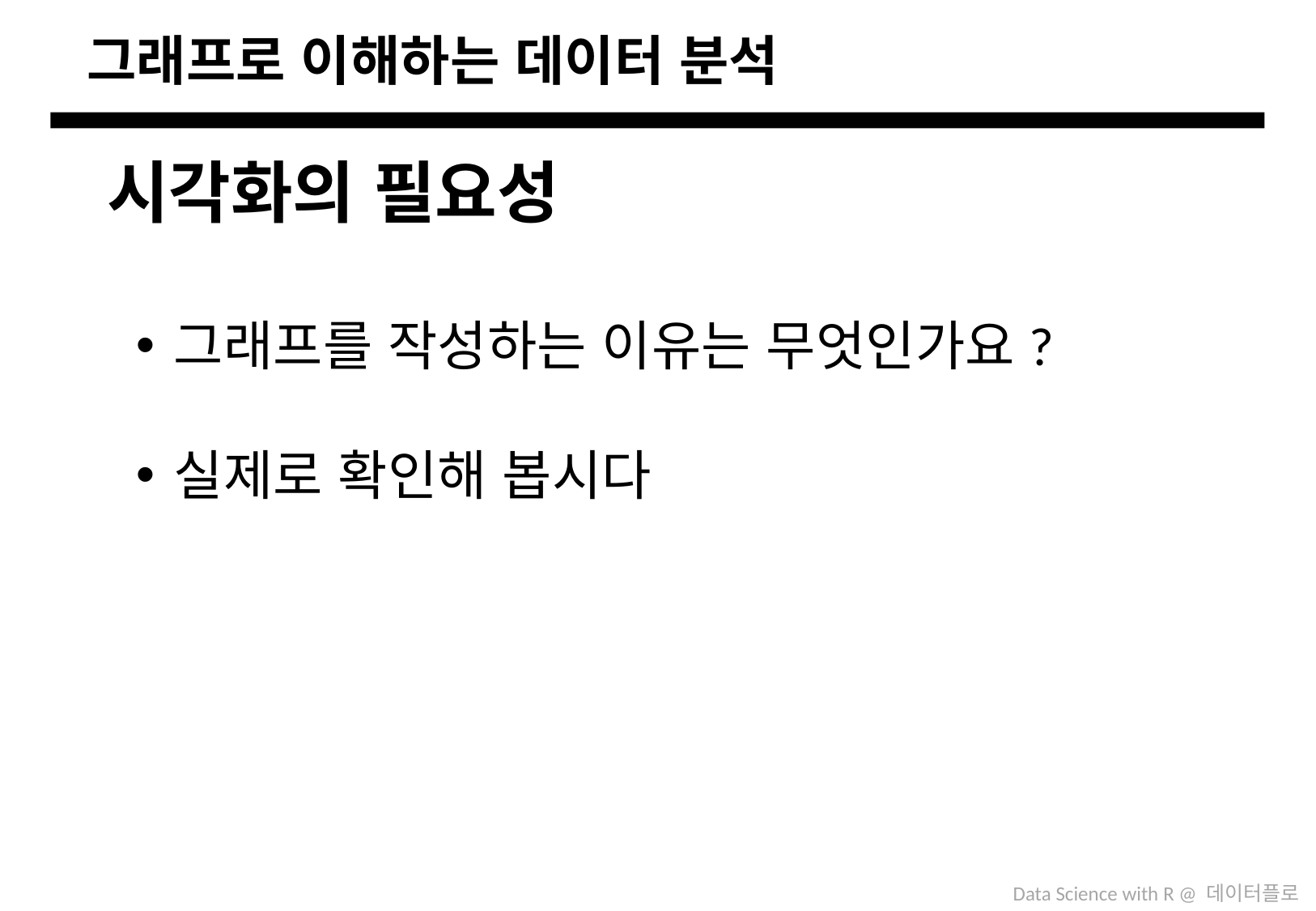

# 그래프로 이해하는 데이터 분석
시각화의 필요성

그래프를 작성하는 이유는 무엇인가요?
실제로 확인해 봅시다